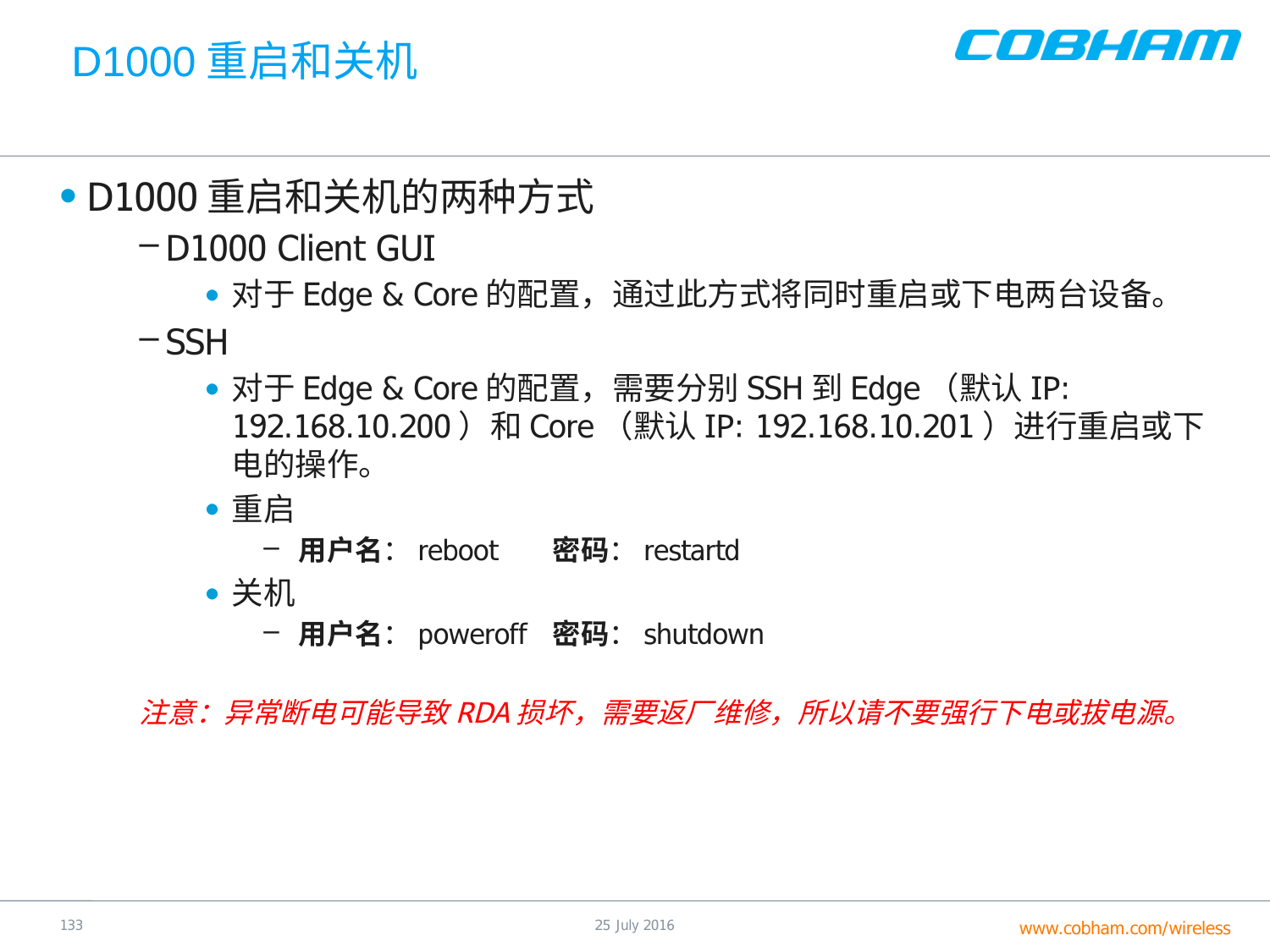

# D1000重启和关机

D1000重启和关机的两种方式
D1000 Client GUI
对于Edge & Core的配置，通过此方式将同时重启或下电两台设备。
SSH
对于Edge & Core的配置，需要分别SSH到Edge（默认IP: 192.168.10.200）和Core（默认IP: 192.168.10.201）进行重启或下电的操作。
重启
用户名：reboot	密码：restartd
关机
用户名：poweroff	密码：shutdown

注意：异常断电可能导致RDA损坏，需要返厂维修，所以请不要强行下电或拔电源。
133
25 July 2016